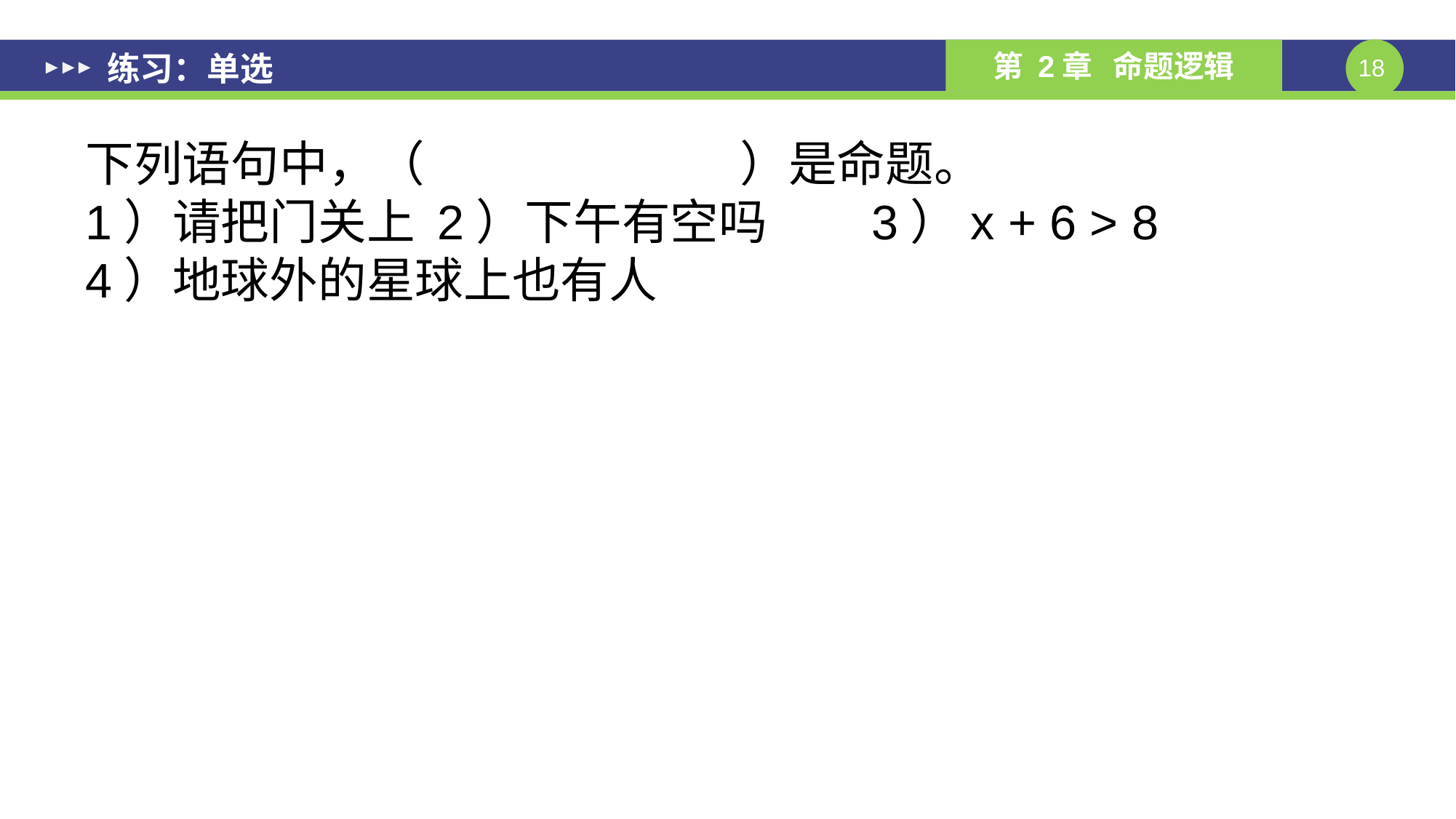

# 练习：单选
下列语句中，（			）是命题。
1）请把门关上 2）下午有空吗	 3）x + 6 > 8
4）地球外的星球上也有人